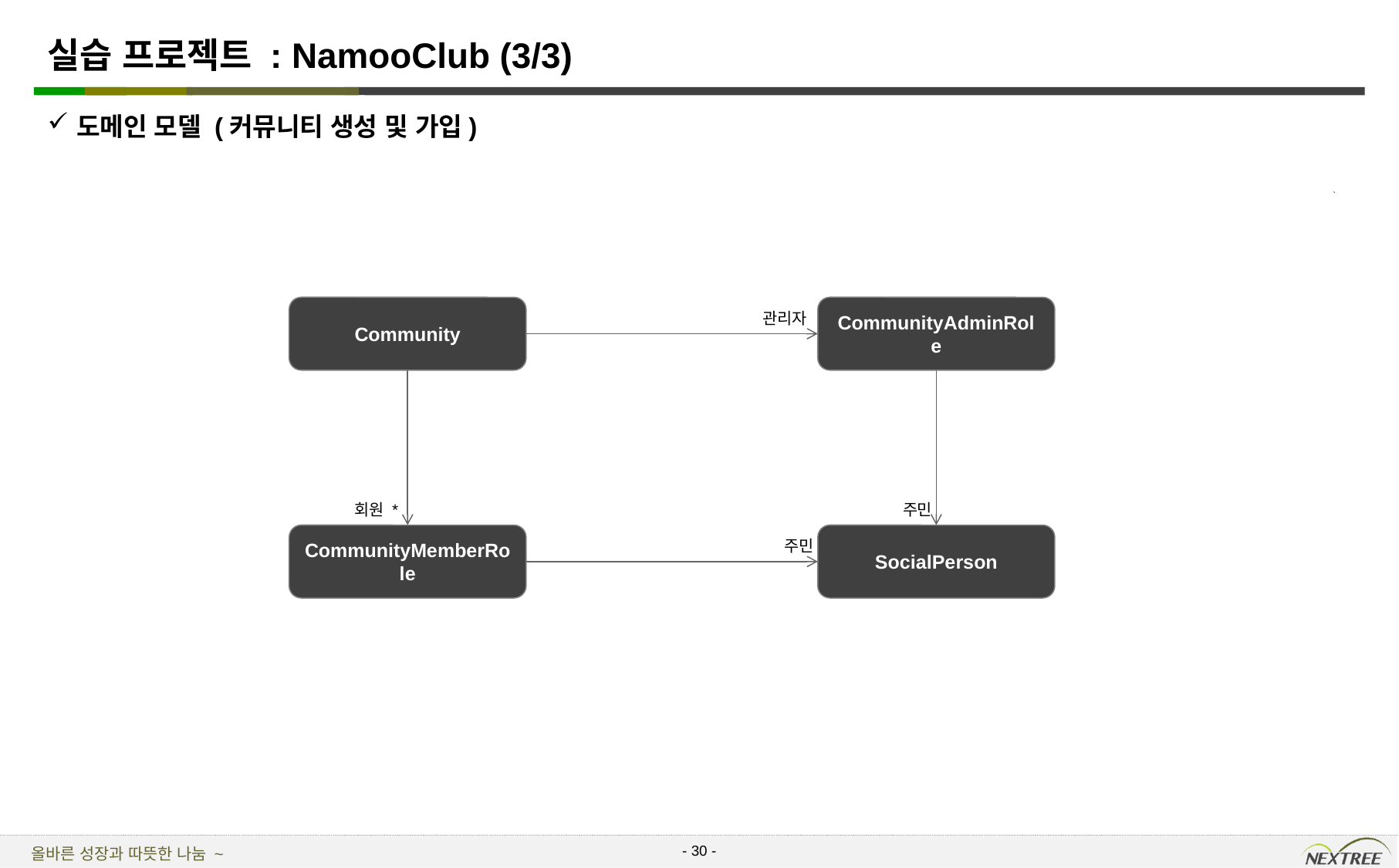

# 실습 프로젝트 : NamooClub (3/3)
도메인 모델 (커뮤니티 생성 및 가입)
Community
CommunityAdminRole
관리자
회원 *
주민
CommunityMemberRole
SocialPerson
주민